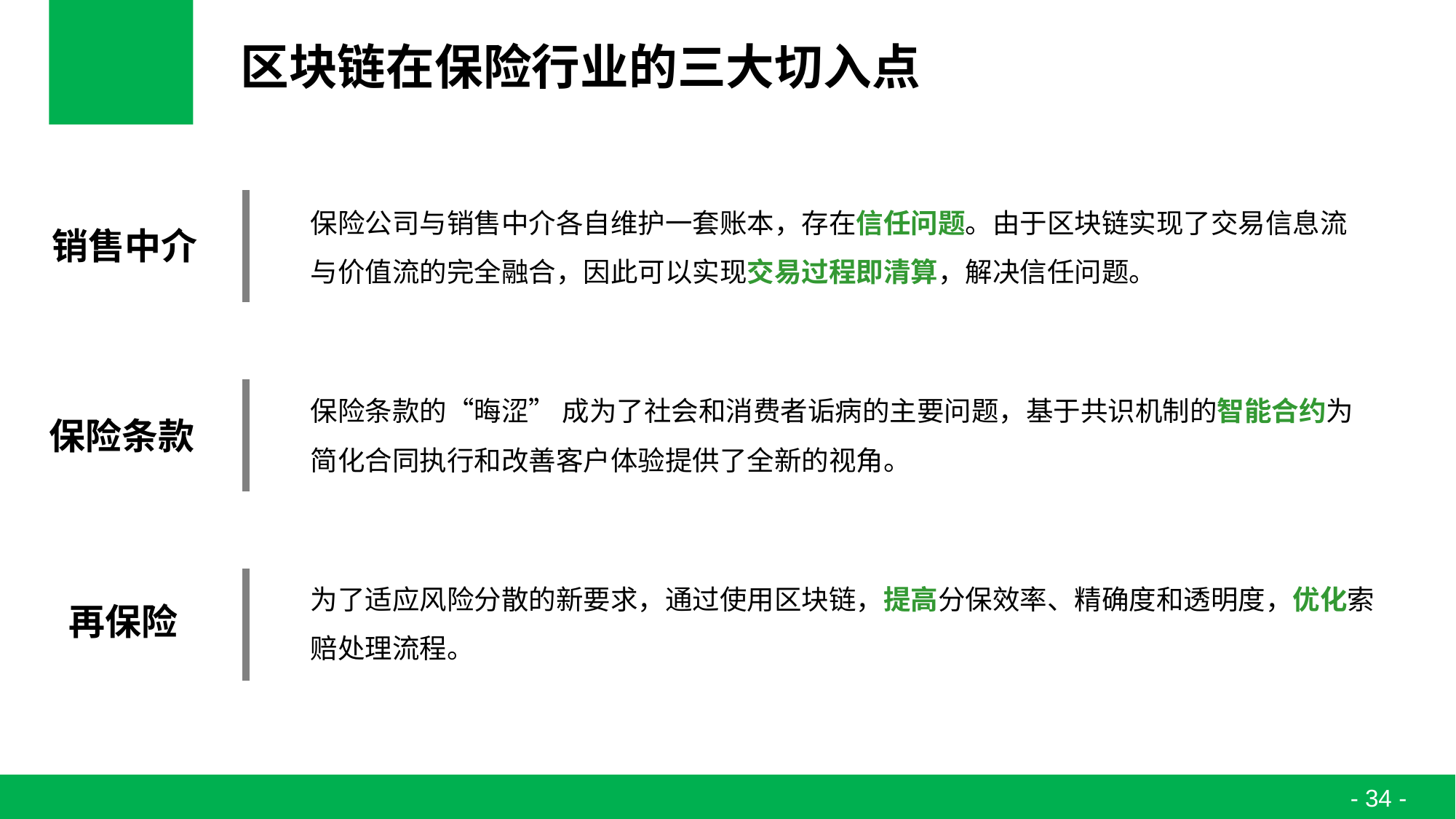

# 区块链在保险行业的三大切入点
保险公司与销售中介各自维护一套账本，存在信任问题。由于区块链实现了交易信息流与价值流的完全融合，因此可以实现交易过程即清算，解决信任问题。
销售中介
保险条款的“晦涩” 成为了社会和消费者诟病的主要问题，基于共识机制的智能合约为简化合同执行和改善客户体验提供了全新的视角。
保险条款
为了适应风险分散的新要求，通过使用区块链，提高分保效率、精确度和透明度，优化索赔处理流程。
再保险